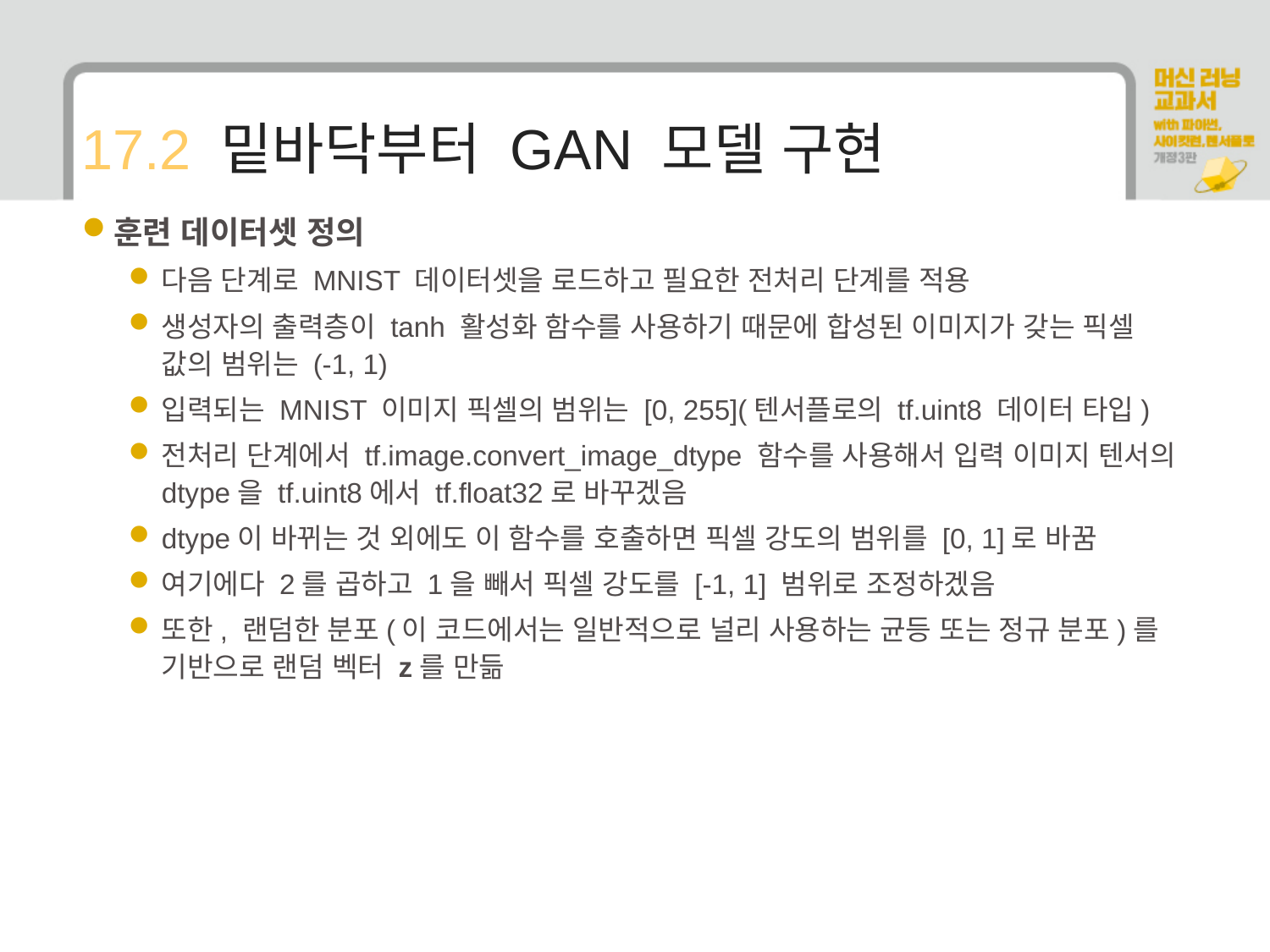

# 17.2 밑바닥부터 GAN 모델 구현
훈련 데이터셋 정의
다음 단계로 MNIST 데이터셋을 로드하고 필요한 전처리 단계를 적용
생성자의 출력층이 tanh 활성화 함수를 사용하기 때문에 합성된 이미지가 갖는 픽셀 값의 범위는 (-1, 1)
입력되는 MNIST 이미지 픽셀의 범위는 [0, 255](텐서플로의 tf.uint8 데이터 타입)
전처리 단계에서 tf.image.convert_image_dtype 함수를 사용해서 입력 이미지 텐서의 dtype을 tf.uint8에서 tf.float32로 바꾸겠음
dtype이 바뀌는 것 외에도 이 함수를 호출하면 픽셀 강도의 범위를 [0, 1]로 바꿈
여기에다 2를 곱하고 1을 빼서 픽셀 강도를 [-1, 1] 범위로 조정하겠음
또한, 랜덤한 분포(이 코드에서는 일반적으로 널리 사용하는 균등 또는 정규 분포)를 기반으로 랜덤 벡터 z를 만듦